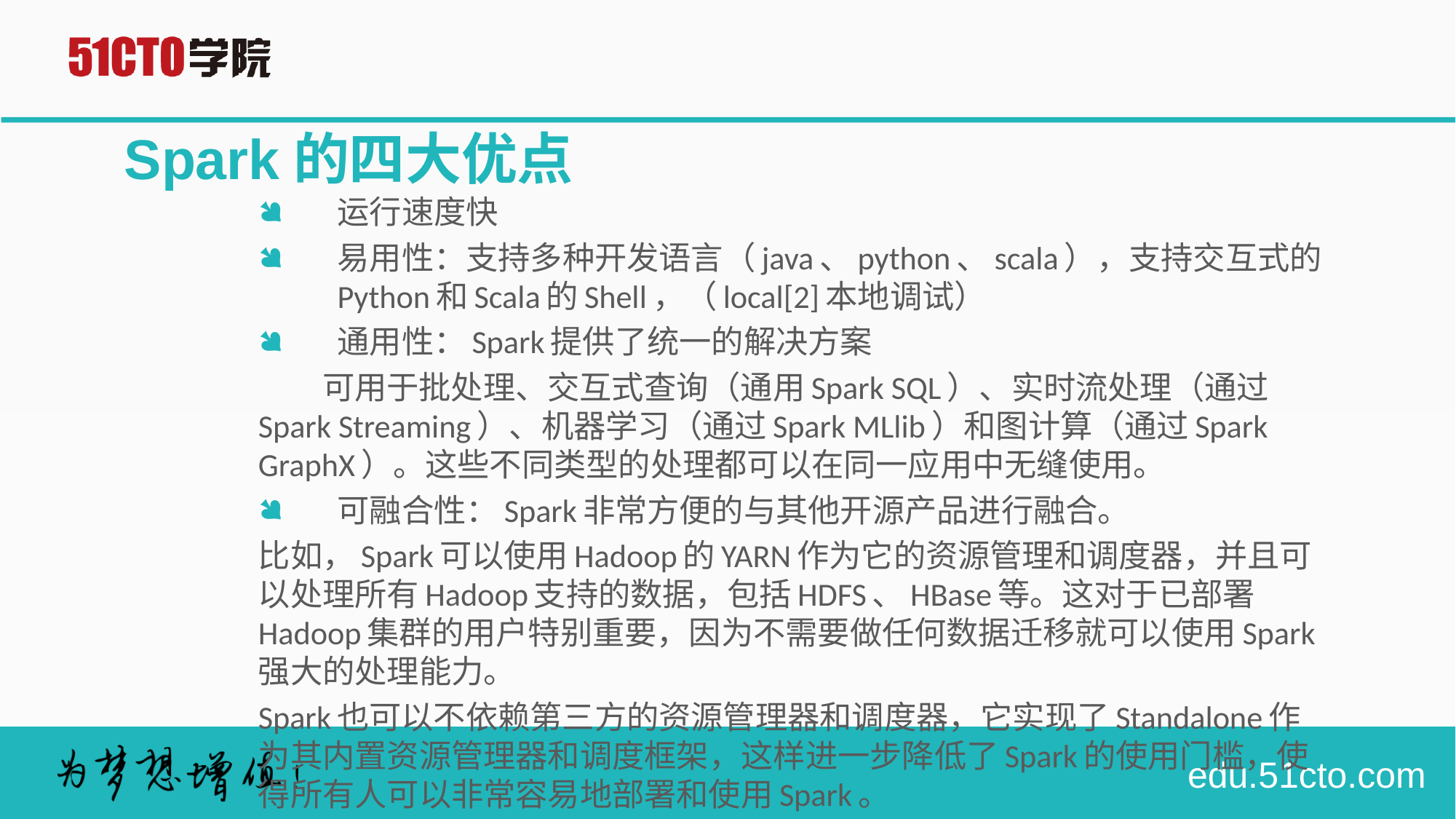

# Spark的四大优点
运行速度快
易用性：支持多种开发语言（java、python、scala），支持交互式的Python和Scala的Shell，（local[2]本地调试）
通用性：Spark提供了统一的解决方案
        可用于批处理、交互式查询（通用Spark SQL）、实时流处理（通过Spark Streaming）、机器学习（通过Spark MLlib）和图计算（通过Spark GraphX）。这些不同类型的处理都可以在同一应用中无缝使用。
可融合性：Spark非常方便的与其他开源产品进行融合。
比如，Spark可以使用Hadoop的YARN作为它的资源管理和调度器，并且可以处理所有Hadoop支持的数据，包括HDFS、HBase等。这对于已部署Hadoop集群的用户特别重要，因为不需要做任何数据迁移就可以使用Spark强大的处理能力。
Spark也可以不依赖第三方的资源管理器和调度器，它实现了Standalone作为其内置资源管理器和调度框架，这样进一步降低了Spark的使用门槛，使得所有人可以非常容易地部署和使用Spark。